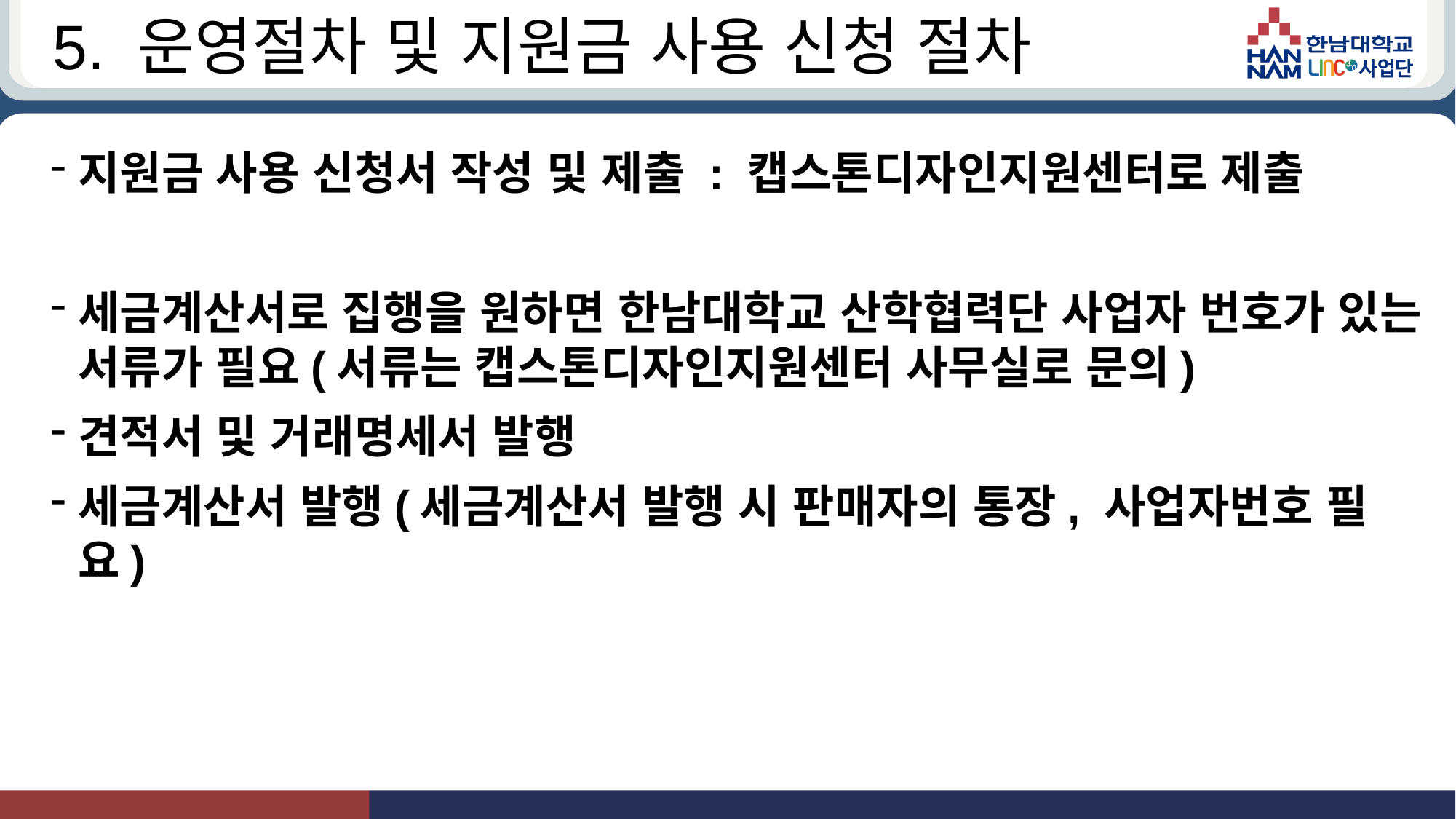

# 5. 운영절차 및 지원금 사용 신청 절차
지원금 사용 신청서 작성 및 제출 : 캡스톤디자인지원센터로 제출

세금계산서로 집행을 원하면 한남대학교 산학협력단 사업자 번호가 있는 서류가 필요(서류는 캡스톤디자인지원센터 사무실로 문의)
견적서 및 거래명세서 발행
세금계산서 발행(세금계산서 발행 시 판매자의 통장, 사업자번호 필요)